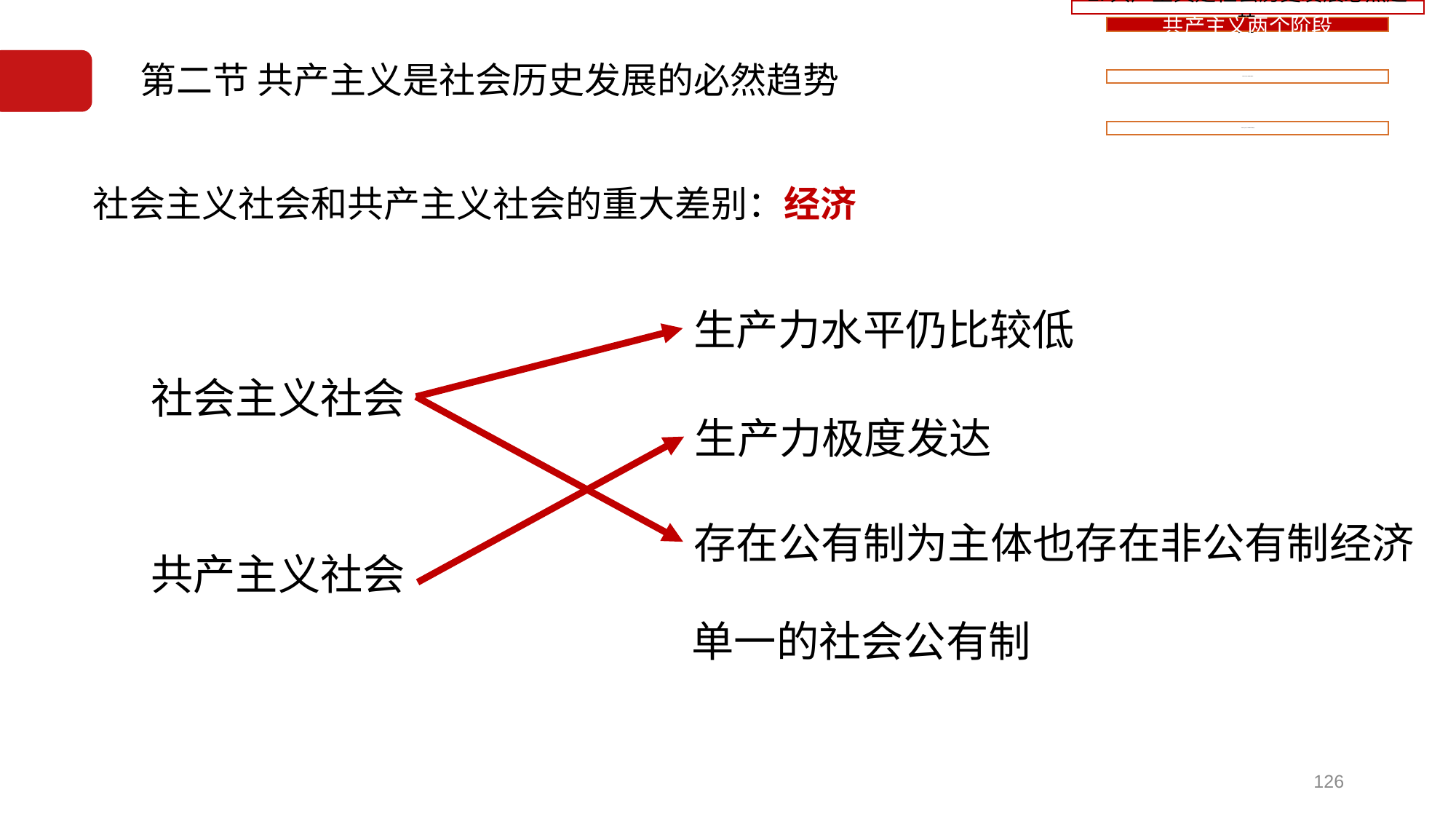

7.2共产主义是社会历史发展的必然趋势
2.共产主义是社会历史发展必然趋势
共产主义两个阶段
实现共产主义是人类最伟大的事业
实现共产主义是一个不断实践的长期过程
# 第二节 共产主义是社会历史发展的必然趋势
社会主义社会和共产主义社会的重大差别：经济
生产力水平仍比较低
社会主义社会
生产力极度发达
存在公有制为主体也存在非公有制经济
共产主义社会
单一的社会公有制
126
|  | 社会主义社会 | 共产主义社会 |
| --- | --- | --- |
| 生产力 | 生产力水平仍比较低 | 生产力极度发达 |
| 经济形式 | 存在公有制为主体也存在非公有制经济 | 单一的社会公有制 |
| 分配制度 | 按劳分配为主体 | 按需分配原则 |
| 经济体制 | 社会主义市场经济体制 | 商品经济归于消亡 |